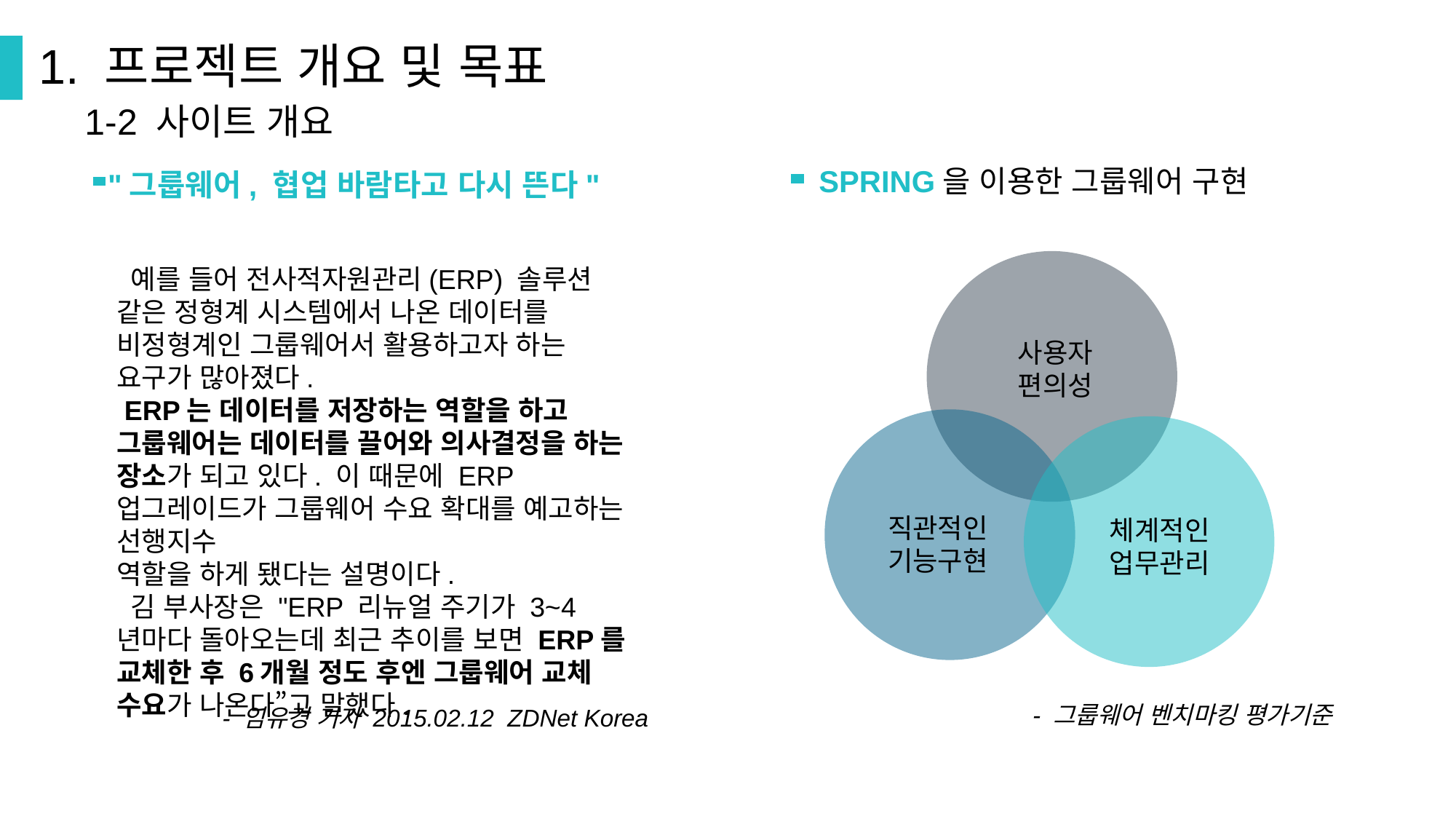

1. 프로젝트 개요 및 목표

1-2 사이트 개요
SPRING을 이용한 그룹웨어 구현

사용자
편의성
직관적인
기능구현
체계적인
업무관리
- 그룹웨어 벤치마킹 평가기준
"그룹웨어, 협업 바람타고 다시 뜬다"
 예를 들어 전사적자원관리(ERP) 솔루션 같은 정형계 시스템에서 나온 데이터를 비정형계인 그룹웨어서 활용하고자 하는 요구가 많아졌다.
 ERP는 데이터를 저장하는 역할을 하고
그룹웨어는 데이터를 끌어와 의사결정을 하는
장소가 되고 있다. 이 때문에 ERP 업그레이드가 그룹웨어 수요 확대를 예고하는 선행지수
역할을 하게 됐다는 설명이다.
 김 부사장은 "ERP 리뉴얼 주기가 3~4년마다 돌아오는데 최근 추이를 보면 ERP를 교체한 후 6개월 정도 후엔 그룹웨어 교체 수요가 나온다”고 말했다.
- 임유경 기자 2015.02.12  ZDNet Korea